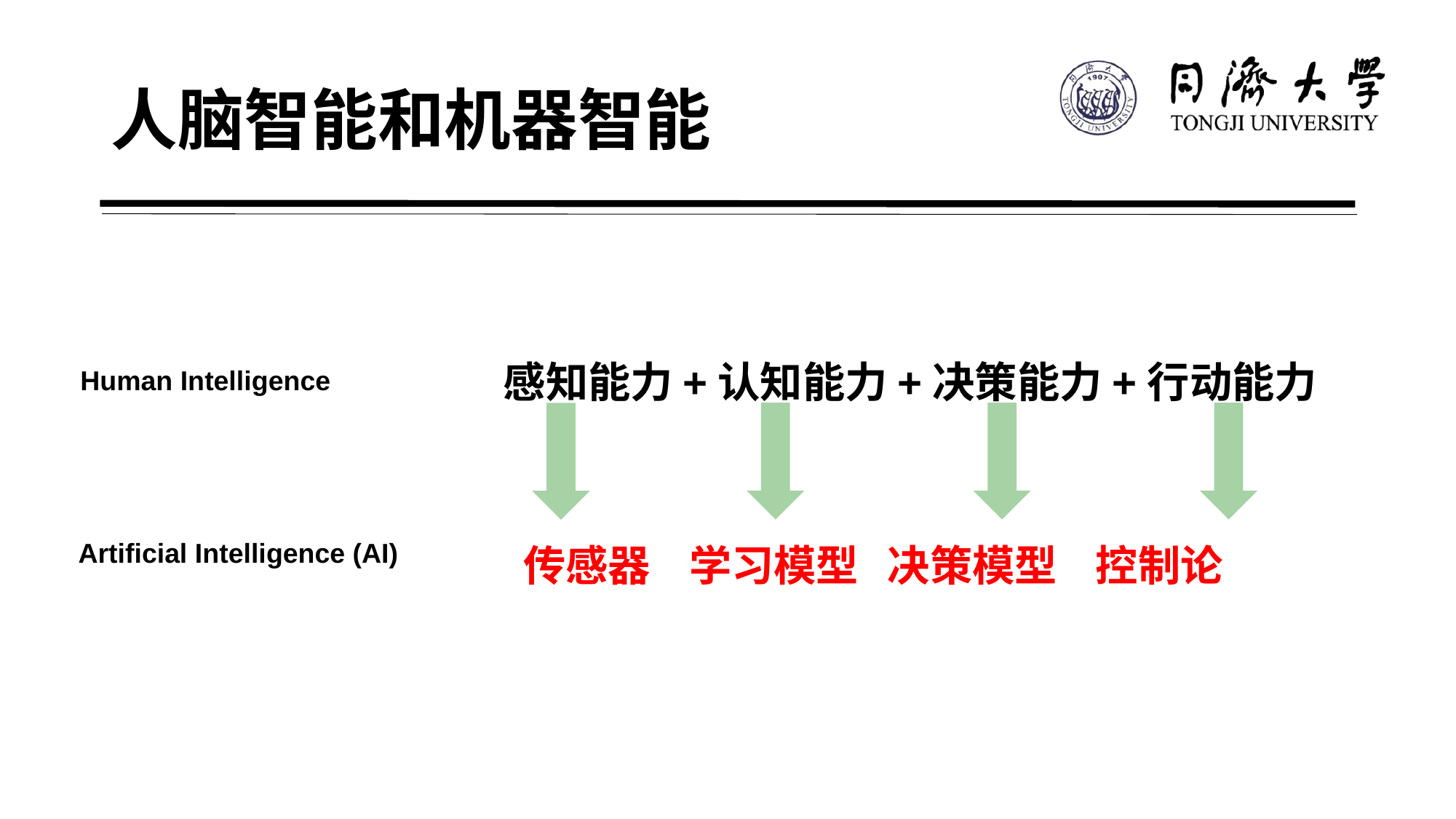

# 人脑智能和机器智能

    感知能力+认知能力+决策能力+行动能力

      传感器    学习模型   决策模型    控制论

Human Intelligence

Artificial Intelligence (AI)